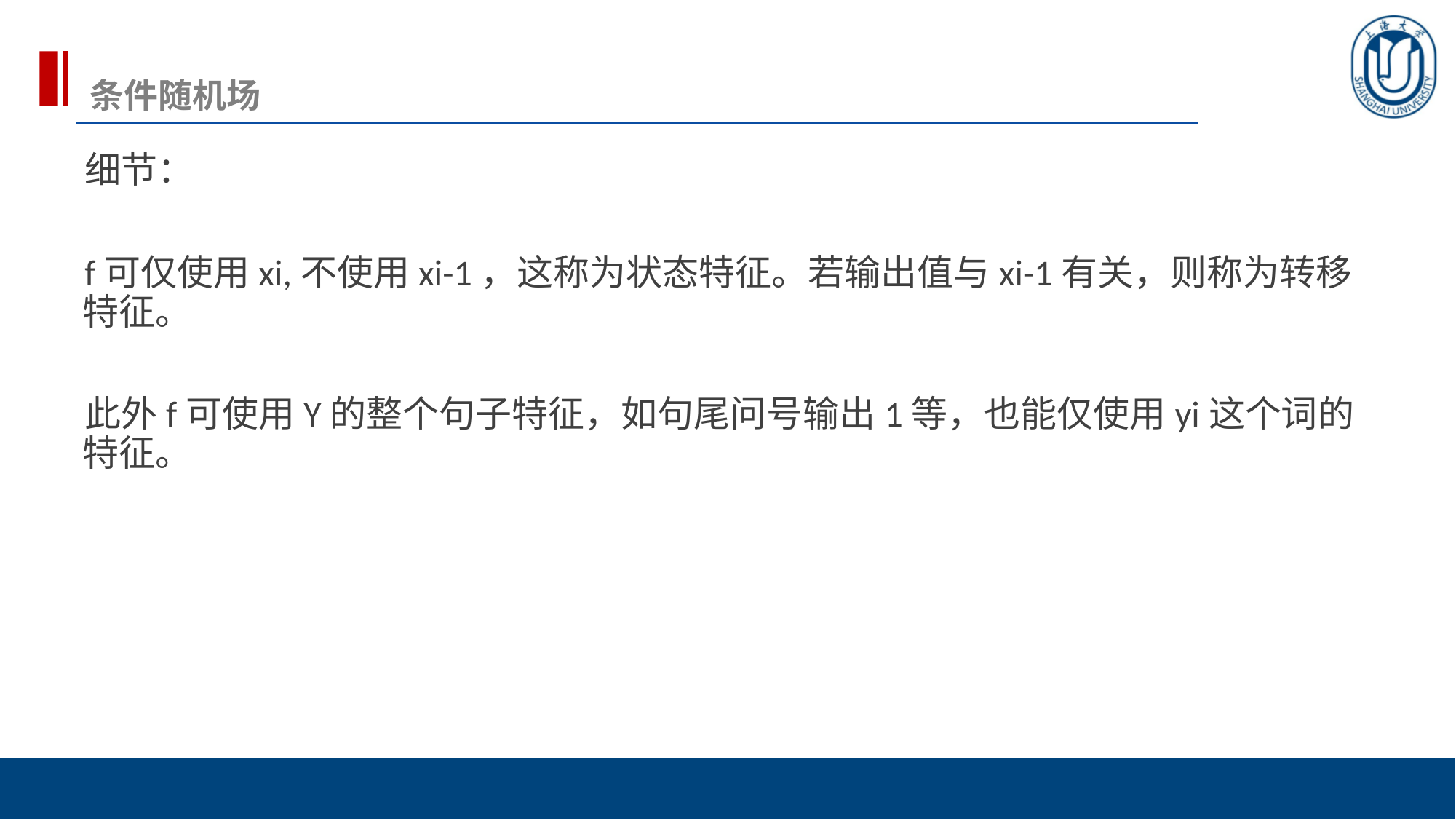

# 条件随机场
细节：

f可仅使用xi,不使用xi-1，这称为状态特征。若输出值与xi-1有关，则称为转移特征。

此外f可使用Y的整个句子特征，如句尾问号输出1等，也能仅使用yi这个词的特征。
29